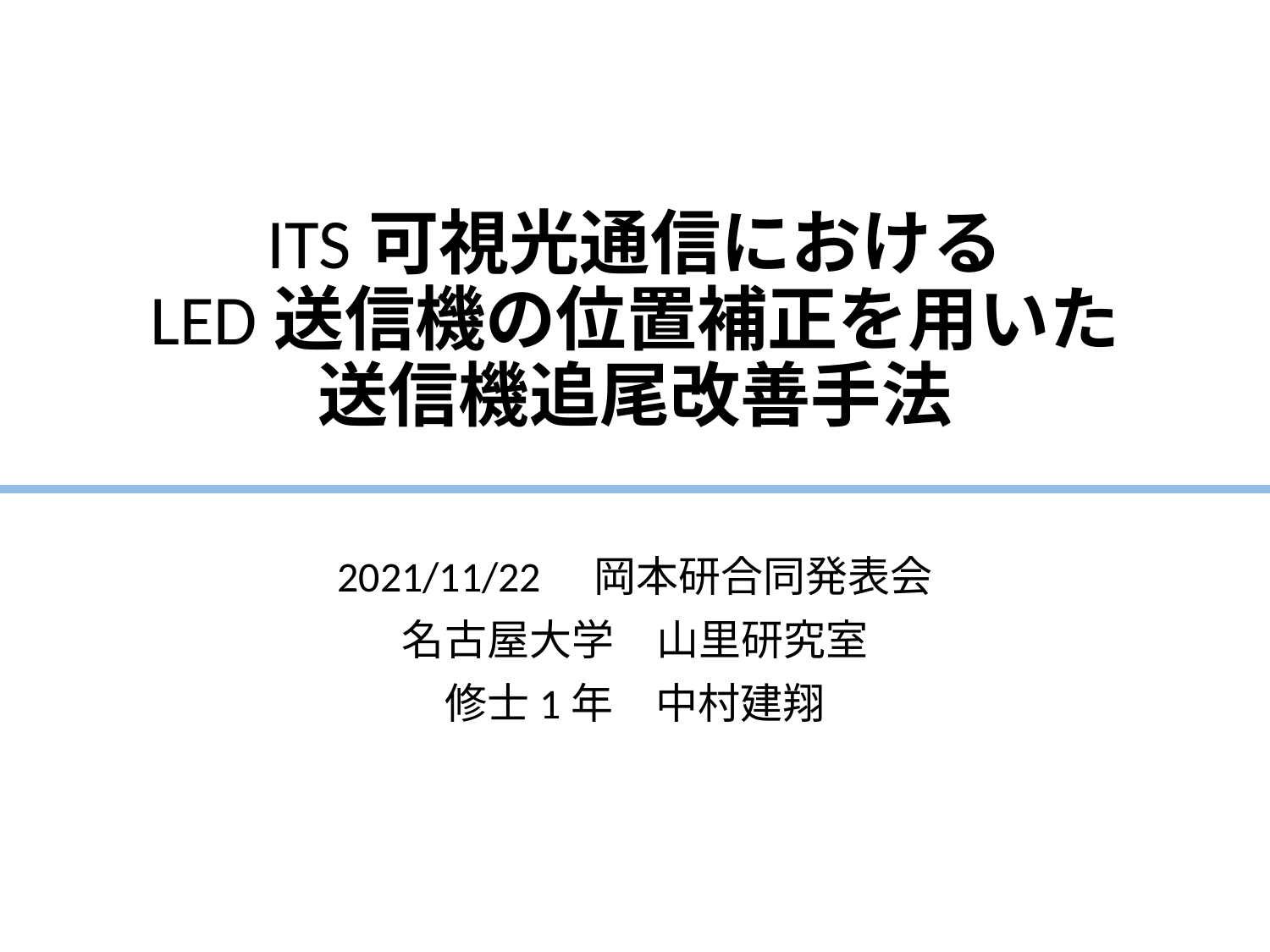

# ITS可視光通信における LED送信機の位置補正を用いた 送信機追尾改善手法
2021/11/22　岡本研合同発表会
名古屋大学　山里研究室
修士1年　中村建翔